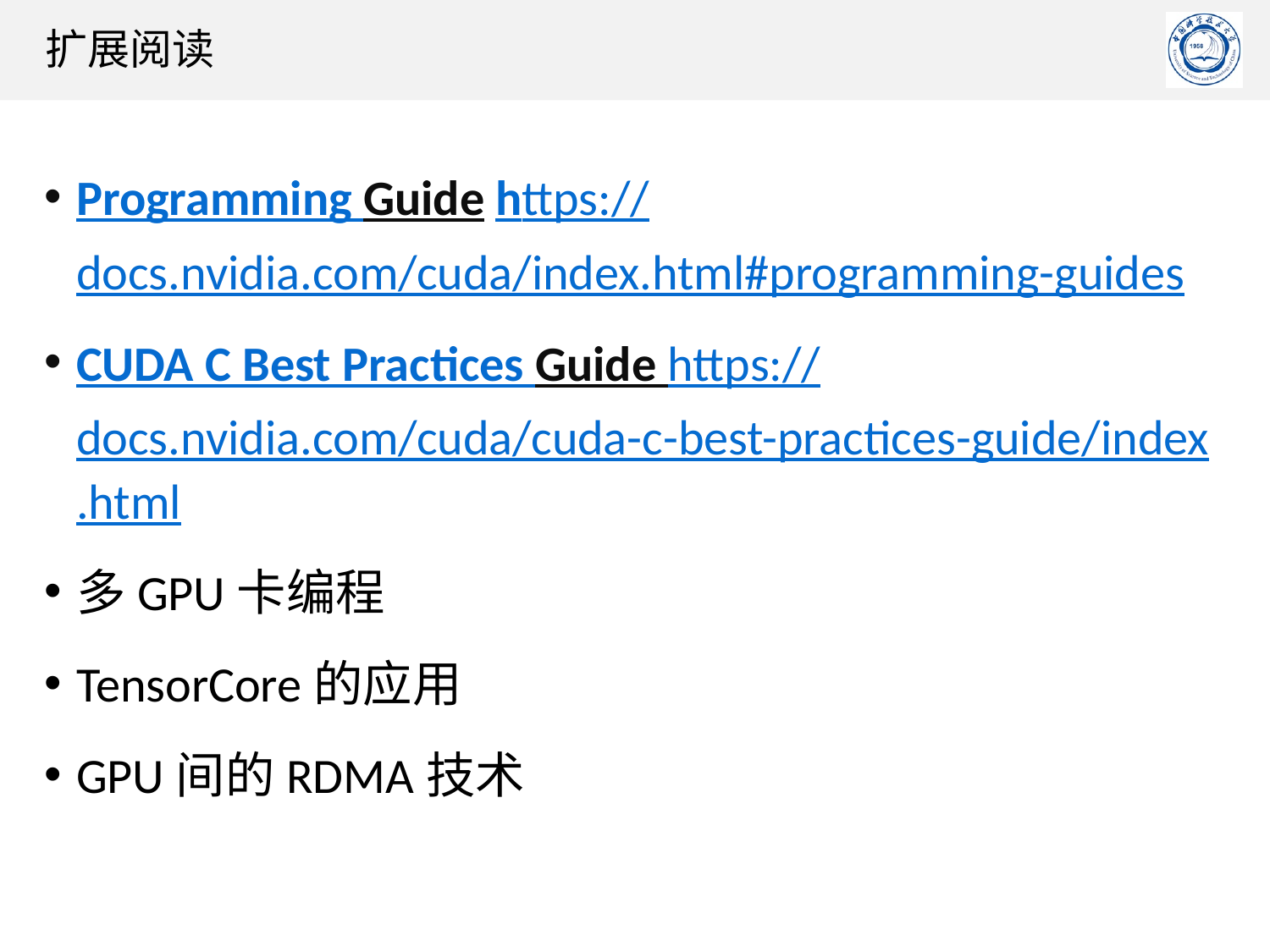

扩展阅读
Programming Guide https://docs.nvidia.com/cuda/index.html#programming-guides
CUDA C Best Practices Guide https://docs.nvidia.com/cuda/cuda-c-best-practices-guide/index.html
多GPU卡编程
TensorCore的应用
GPU间的RDMA技术